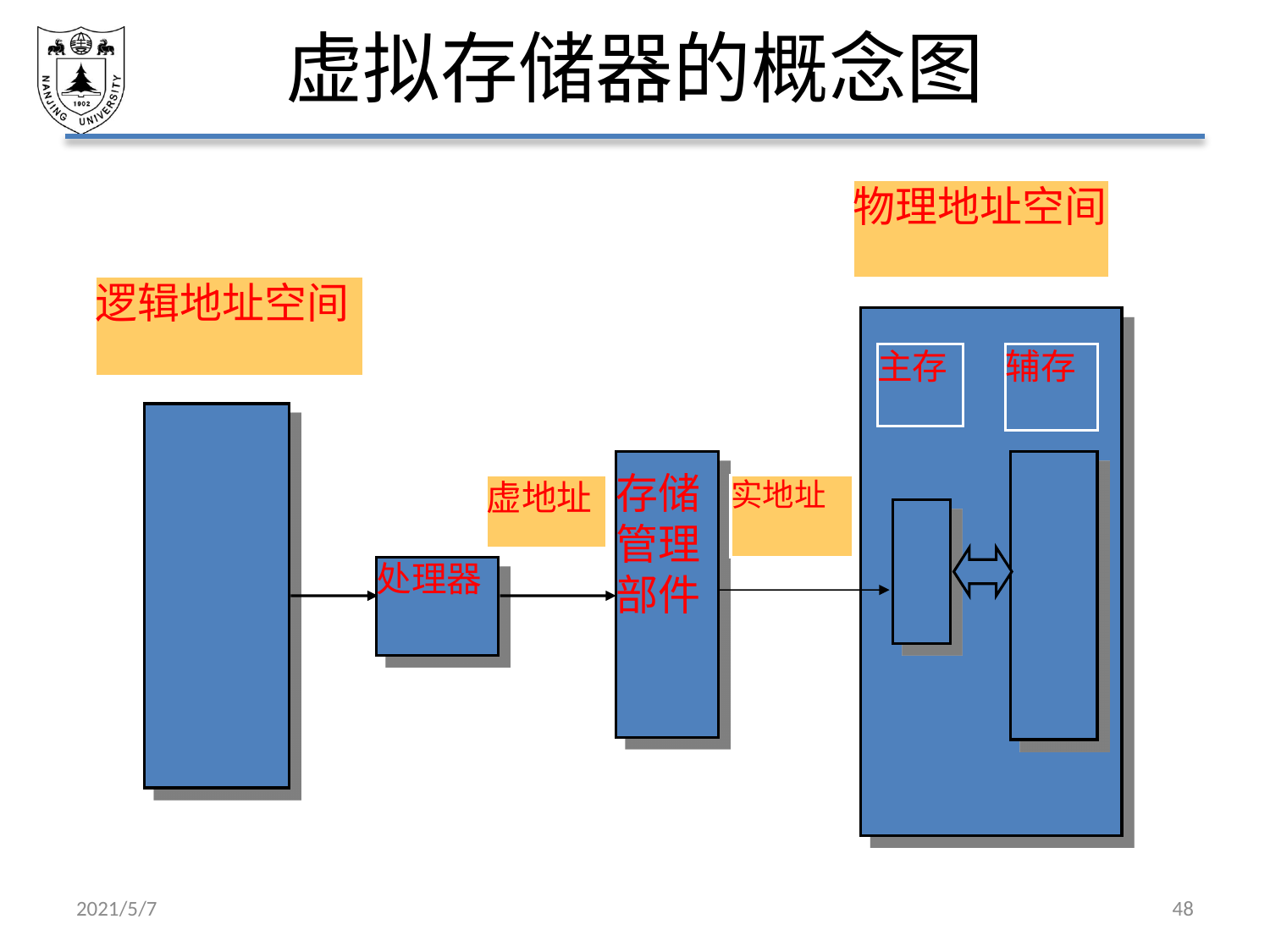

# 虚拟存储器的概念图

物理地址空间
逻辑地址空间

主存
辅存

存储
管理
部件

虚地址
实地址

处理器

2021/5/7
48